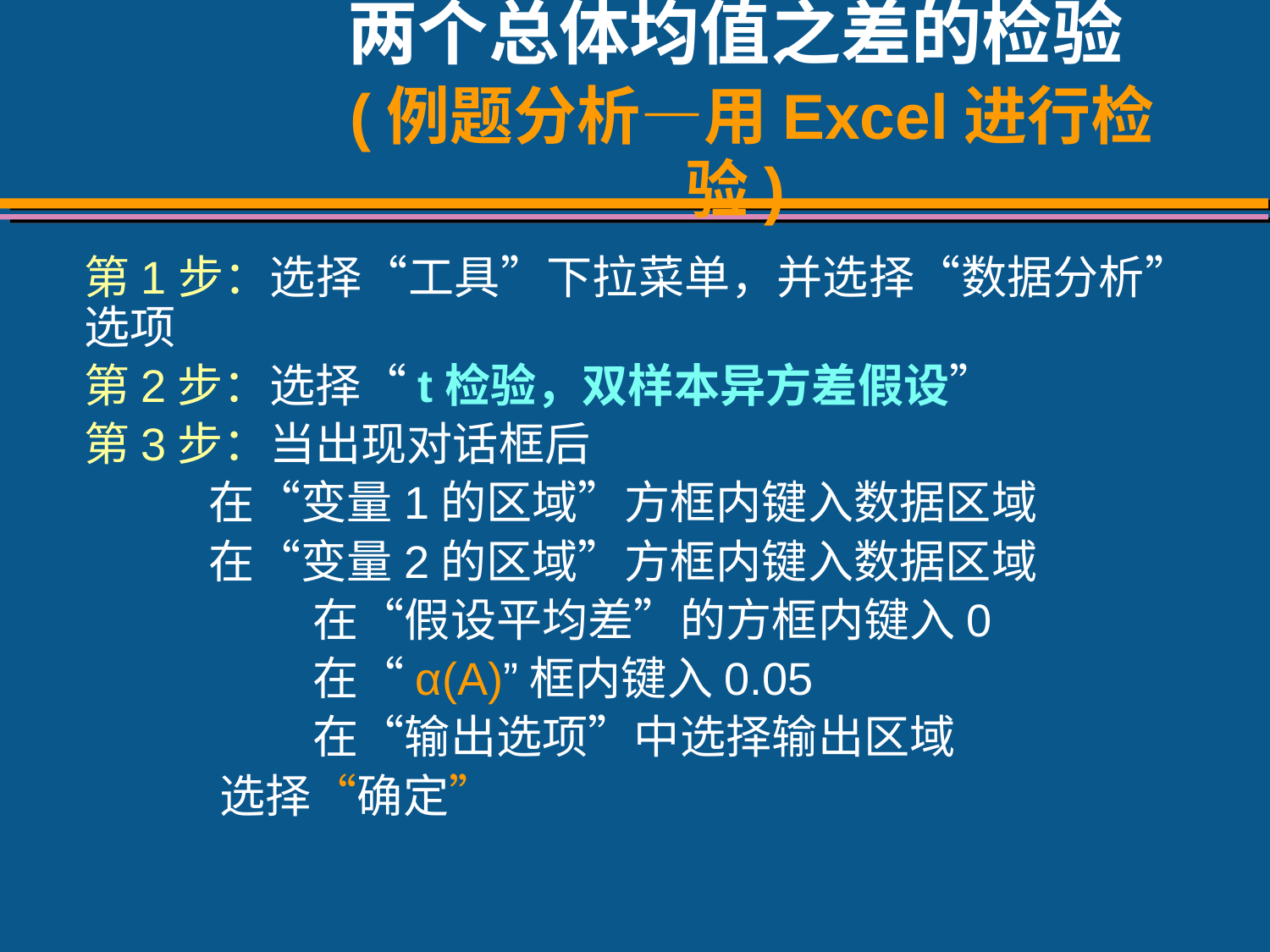

# 两个总体均值之差的检验 (例题分析—用Excel进行检验)
第1步：选择“工具”下拉菜单，并选择“数据分析”选项
第2步：选择“t检验，双样本异方差假设”
第3步：当出现对话框后
           在“变量1的区域”方框内键入数据区域
           在“变量2的区域”方框内键入数据区域
                     在“假设平均差”的方框内键入0
                     在“α(A)”框内键入0.05
                     在“输出选项”中选择输出区域
            选择“确定”